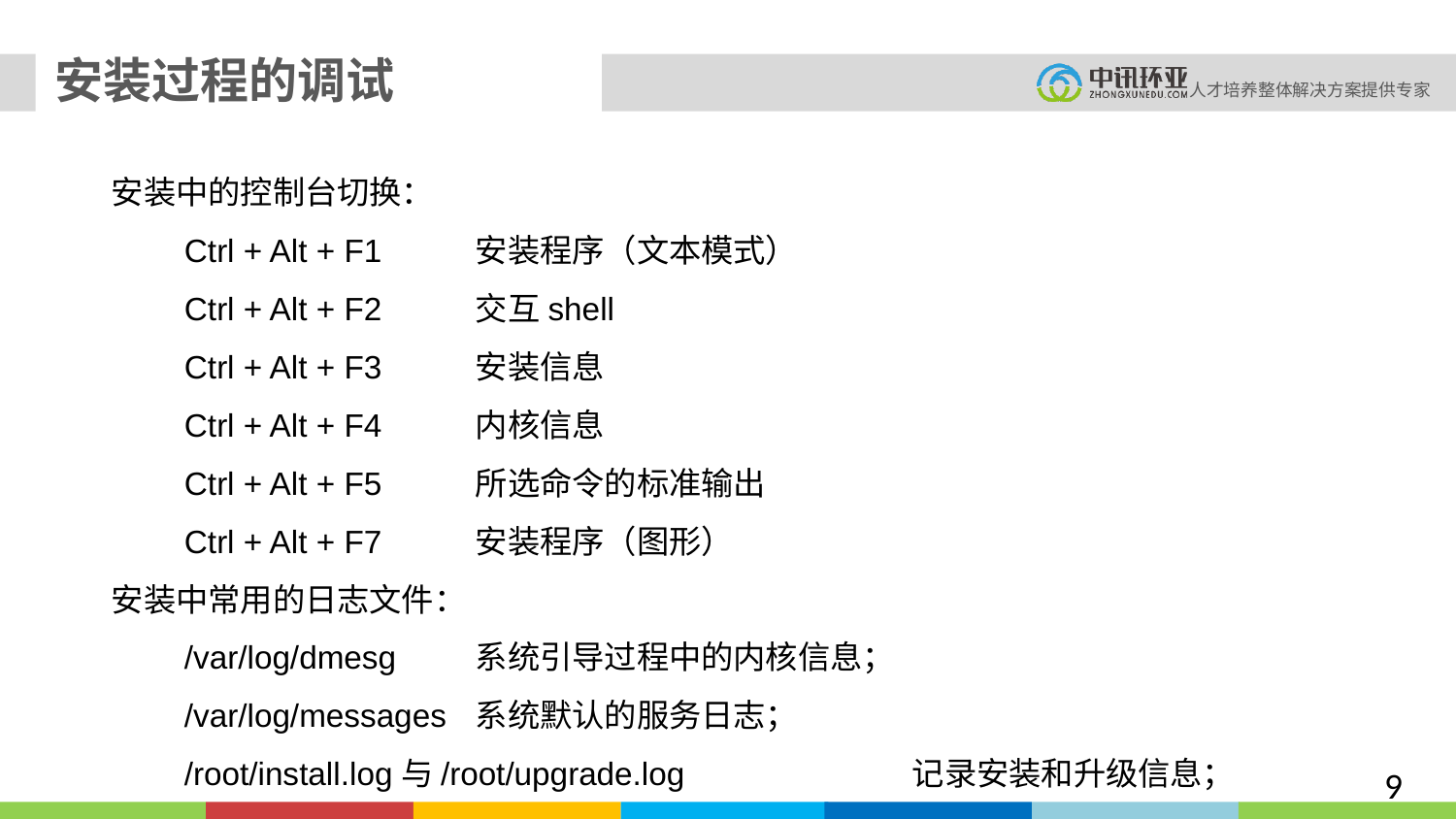

安装过程的调试
安装中的控制台切换：
Ctrl + Alt + F1	安装程序（文本模式）
Ctrl + Alt + F2	交互shell
Ctrl + Alt + F3	安装信息
Ctrl + Alt + F4	内核信息
Ctrl + Alt + F5	所选命令的标准输出
Ctrl + Alt + F7	安装程序（图形）
安装中常用的日志文件：
/var/log/dmesg	系统引导过程中的内核信息；
/var/log/messages	系统默认的服务日志；
/root/install.log与/root/upgrade.log		记录安装和升级信息；
9